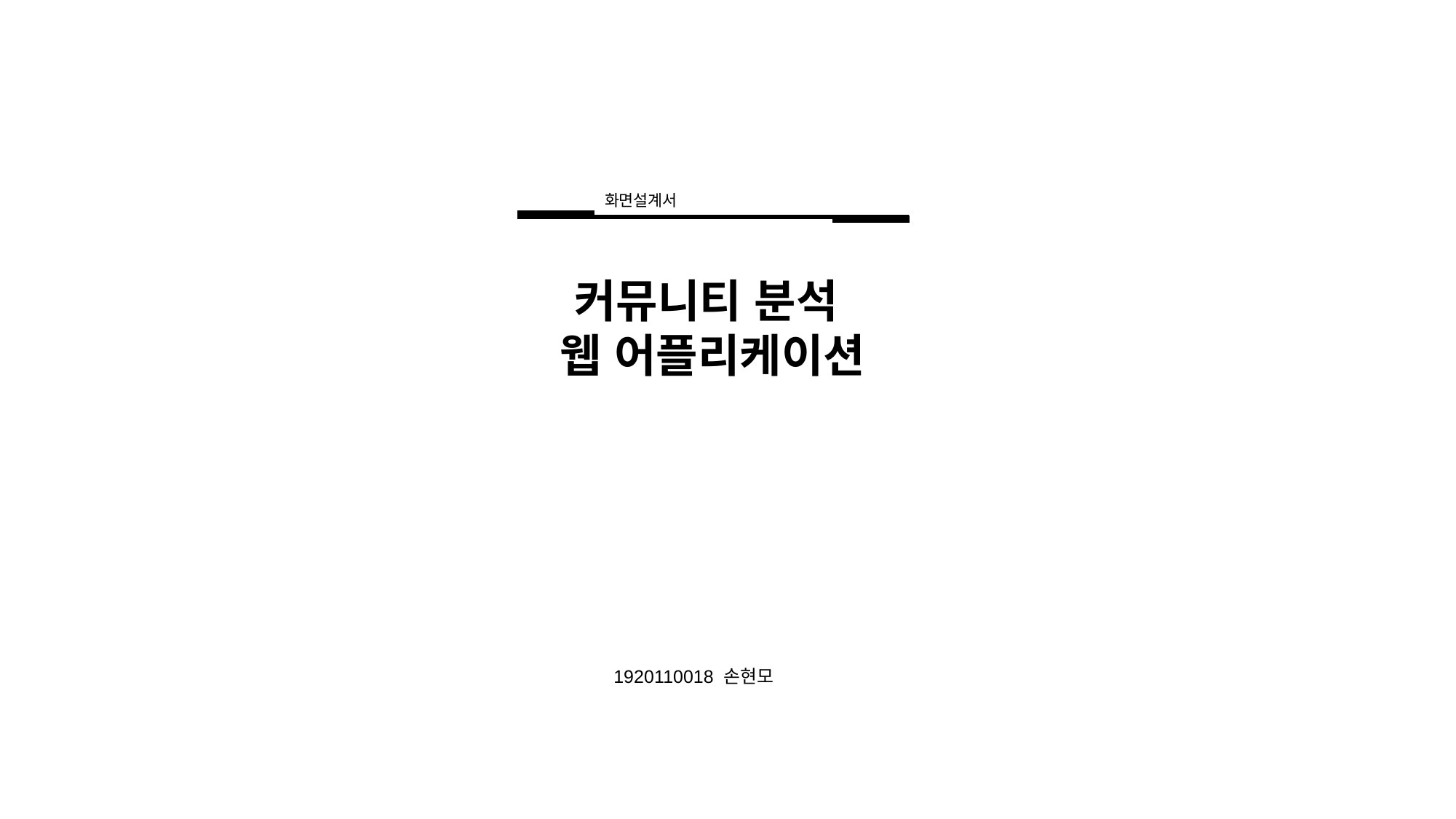

화면설계서

커뮤니티 분석
웹 어플리케이션
1920110018 손현모